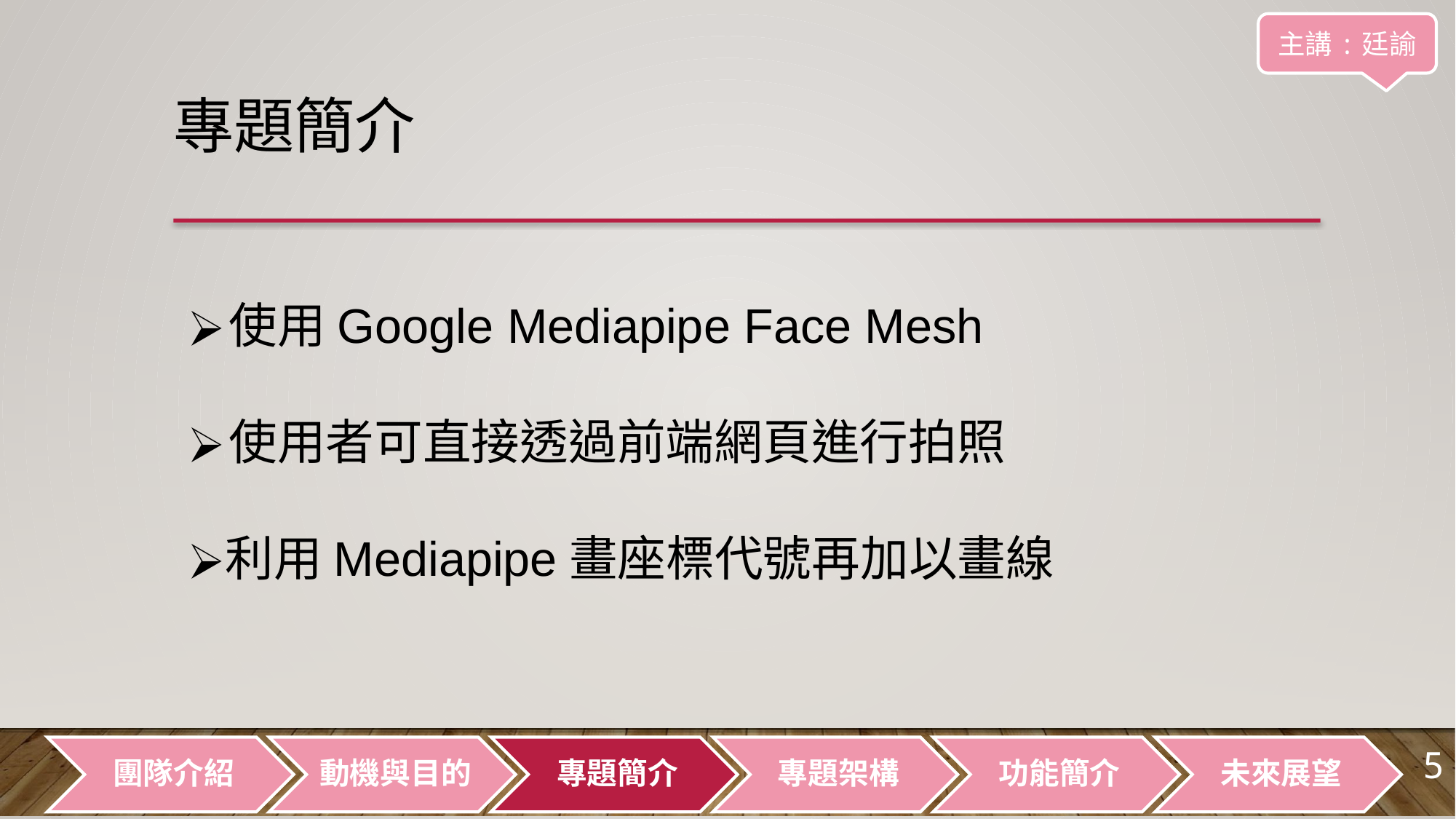

主講:廷諭
# 專題簡介

使用Google Mediapipe Face Mesh

使用者可直接透過前端網頁進行拍照

利用Mediapipe畫座標代號再加以畫線
5

團隊介紹

動機與目的

專題簡介

專題架構

功能簡介

未來展望